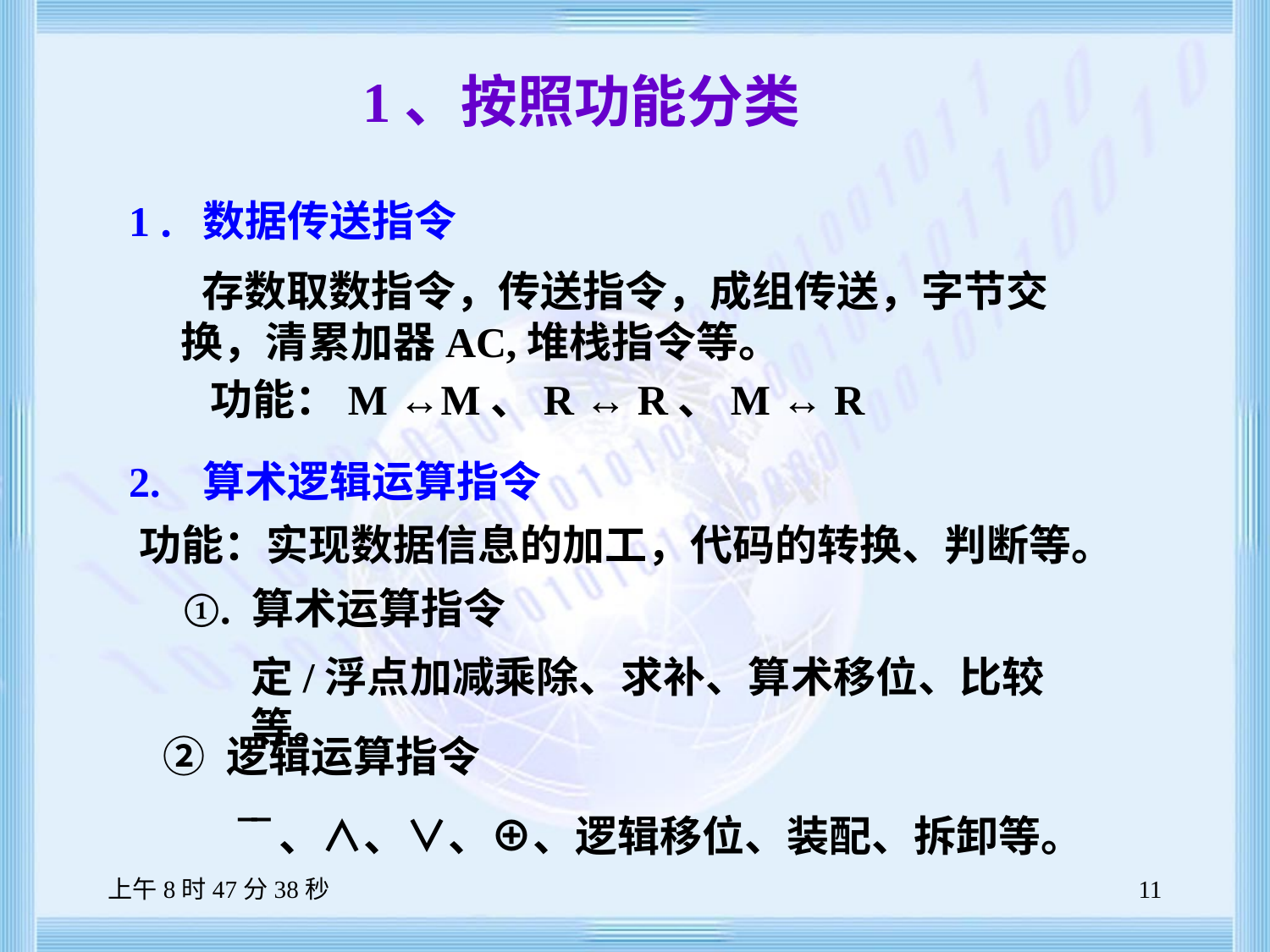

# 1、按照功能分类
           1．数据传送指令

 存数取数指令，传送指令，成组传送，字节交换，清累加器AC,堆栈指令等。
 功能：M ↔M、R ↔ R、M ↔ R
     2.   算术逻辑运算指令

功能：实现数据信息的加工，代码的转换、判断等。
①. 算术运算指令

定/浮点加减乘除、求补、算术移位、比较等。
② 逻辑运算指令

‾‾、∧、∨、⊕、逻辑移位、装配、拆卸等。
上午8时47分38秒
11